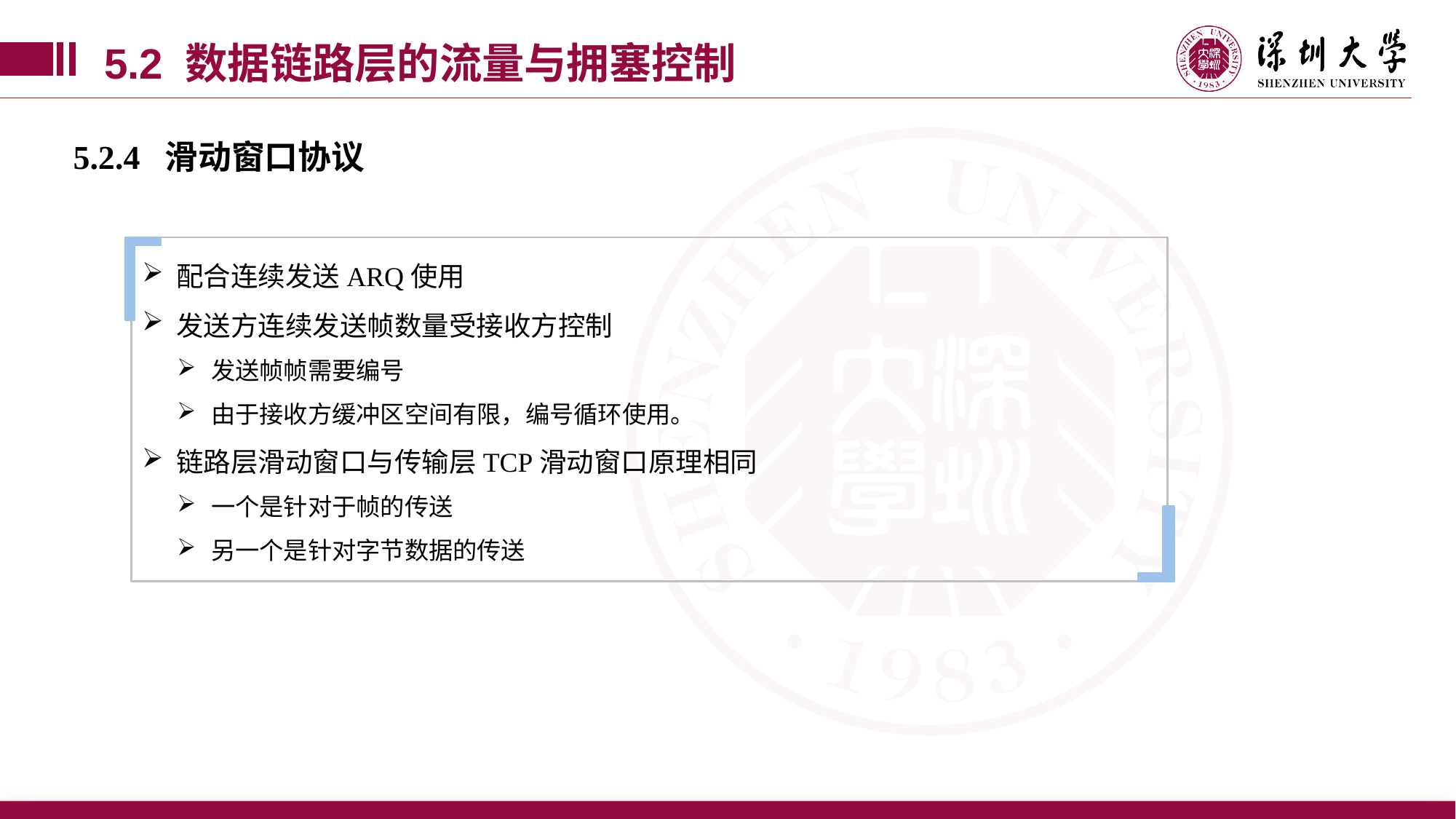

5.2 数据链路层的流量与拥塞控制

5.2.4  滑动窗口协议

配合连续发送ARQ使用
发送方连续发送帧数量受接收方控制
发送帧帧需要编号
由于接收方缓冲区空间有限，编号循环使用。
链路层滑动窗口与传输层TCP滑动窗口原理相同
一个是针对于帧的传送
另一个是针对字节数据的传送